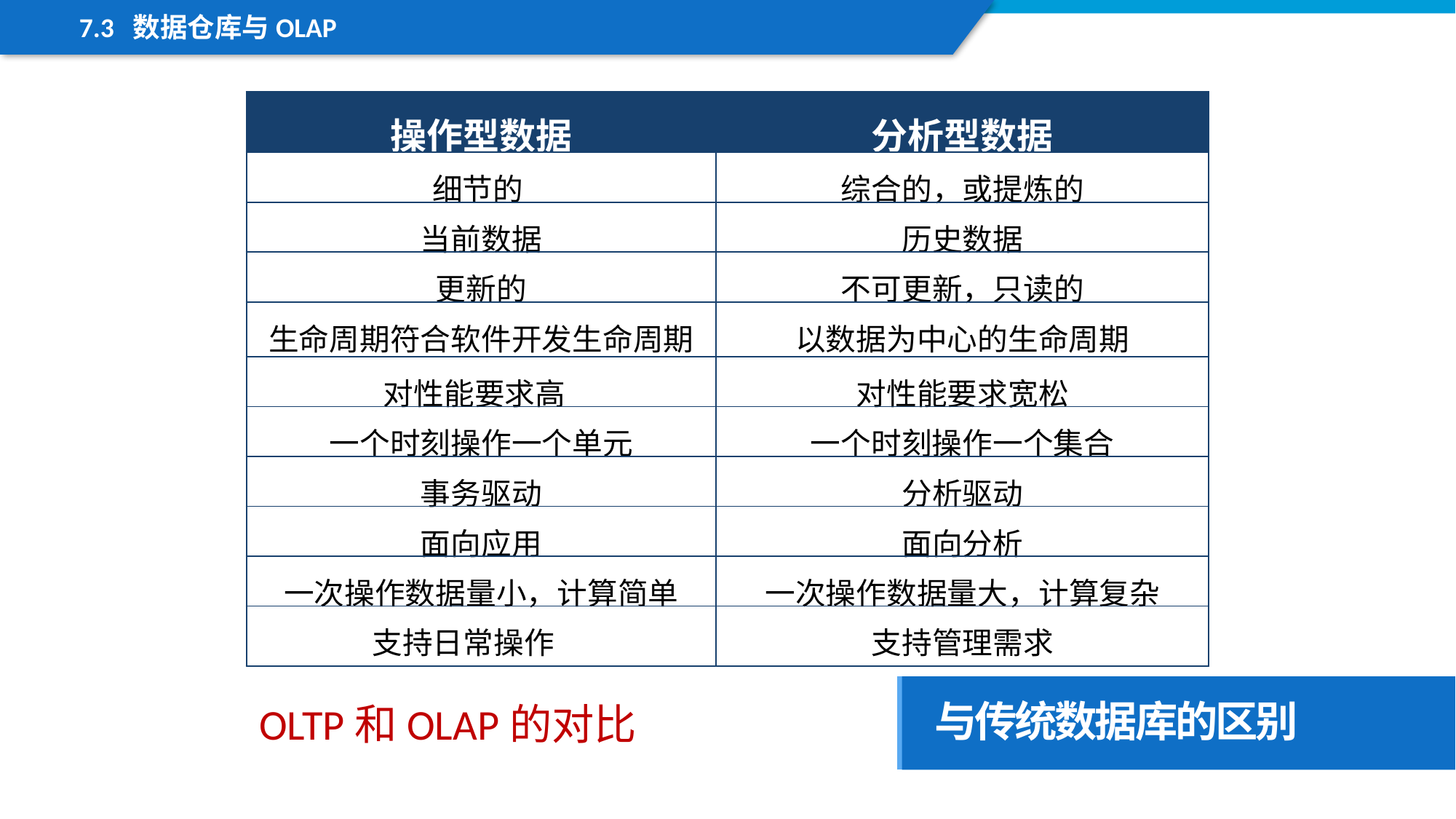

7.3  数据仓库与OLAP
| 操作型数据 | 分析型数据 |
| --- | --- |
| 细节的 | 综合的，或提炼的 |
| 当前数据 | 历史数据 |
| 更新的 | 不可更新，只读的 |
| 生命周期符合软件开发生命周期 | 以数据为中心的生命周期 |
| 对性能要求高 | 对性能要求宽松 |
| 一个时刻操作一个单元 | 一个时刻操作一个集合 |
| 事务驱动 | 分析驱动 |
| 面向应用 | 面向分析 |
| 一次操作数据量小，计算简单 | 一次操作数据量大，计算复杂 |
| 支持日常操作 | 支持管理需求 |
与传统数据库的区别
OLTP和OLAP的对比